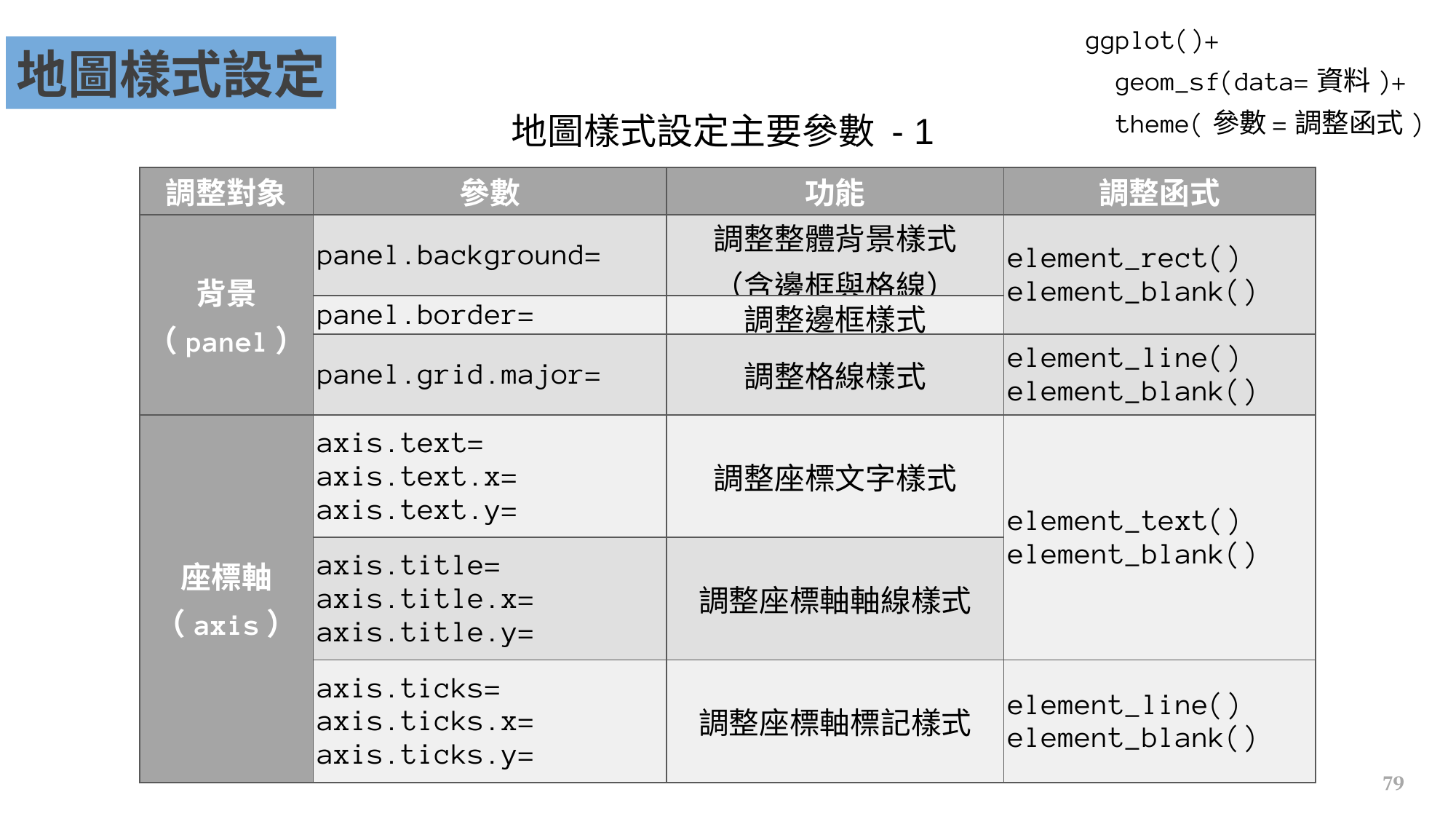

ggplot()+
  geom_sf(data=資料)+
  theme(參數=調整函式)
地圖樣式設定
地圖樣式設定主要參數 - 1
| 調整對象 | 參數 | 功能 | 調整函式 |
| --- | --- | --- | --- |
| 背景 （panel） | panel.background= | 調整整體背景樣式 （含邊框與格線） | element\_rect() element\_blank() |
|  | panel.border= | 調整邊框樣式 |  |
|  | panel.grid.major= | 調整格線樣式 | element\_line() element\_blank() |
| 座標軸 （axis） | axis.text= axis.text.x= axis.text.y= | 調整座標文字樣式 | element\_text() element\_blank() |
|  | axis.title= axis.title.x= axis.title.y= | 調整座標軸軸線樣式 |  |
|  | axis.ticks= axis.ticks.x= axis.ticks.y= | 調整座標軸標記樣式 | element\_line() element\_blank() |
79